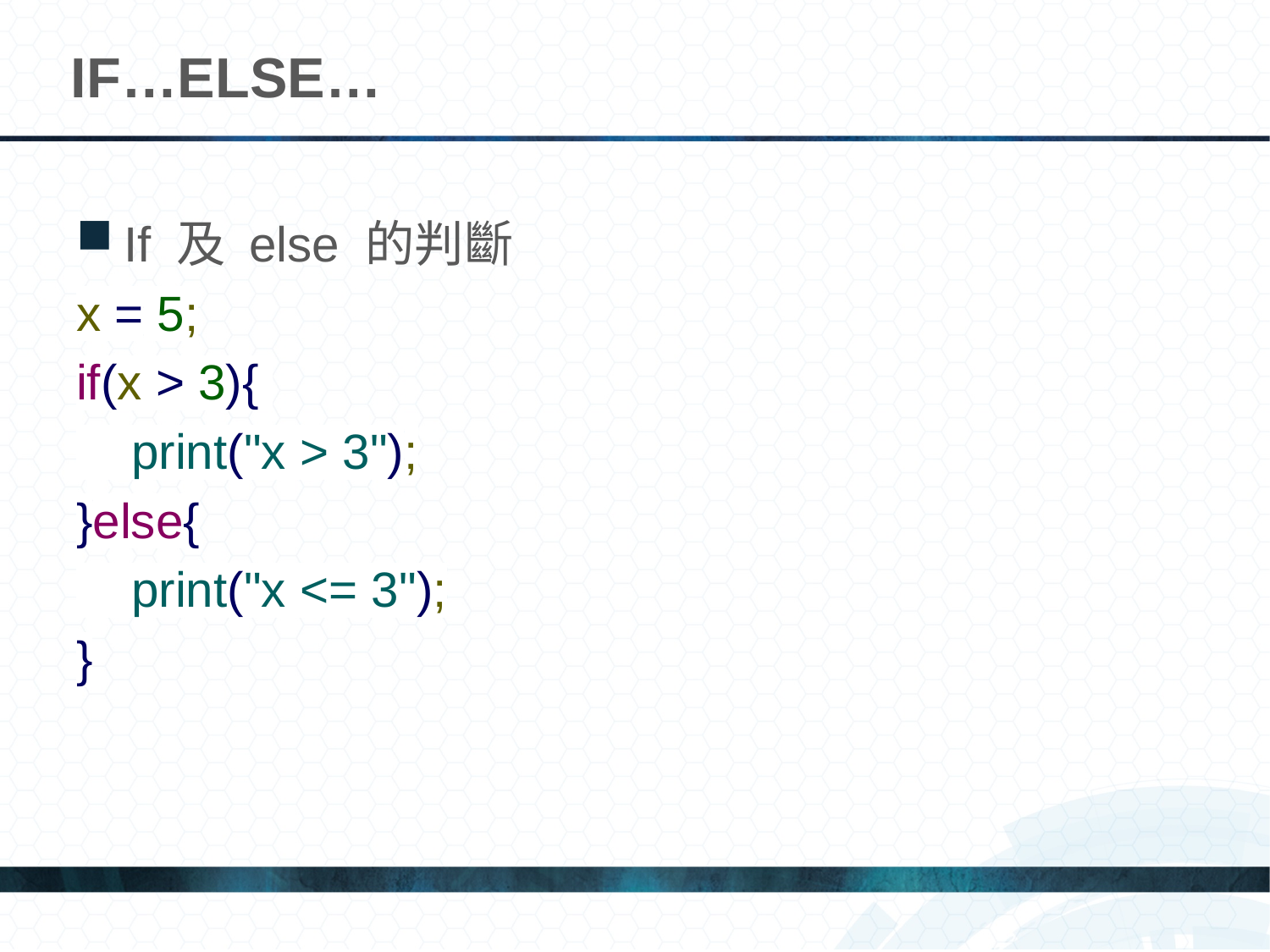

# IF…ELSE…
If 及 else 的判斷
x = 5;
if(x > 3){
    print("x > 3");
}else{
    print("x <= 3");
}